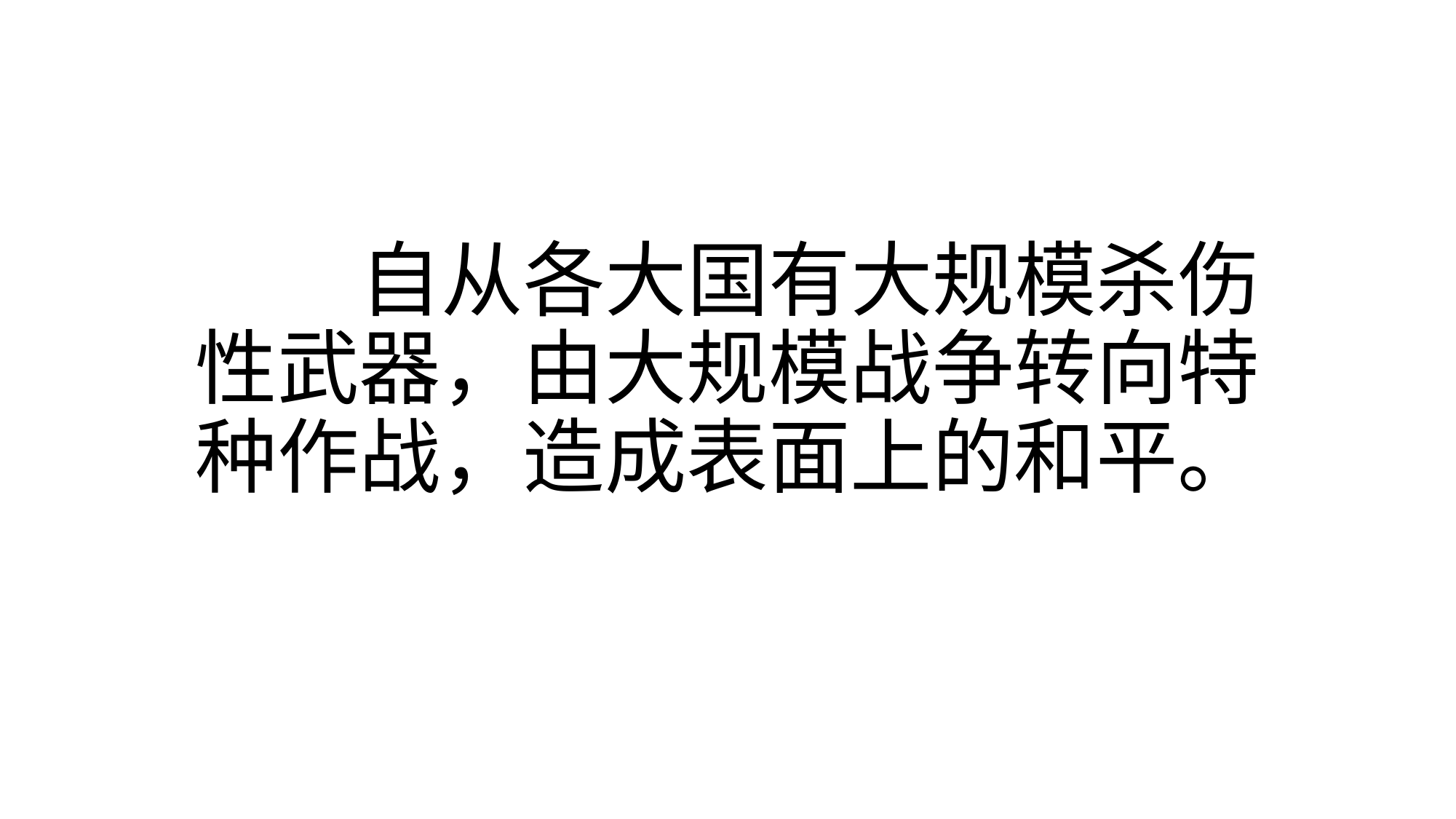

# 自从各大国有大规模杀伤性武器，由大规模战争转向特种作战，造成表面上的和平。